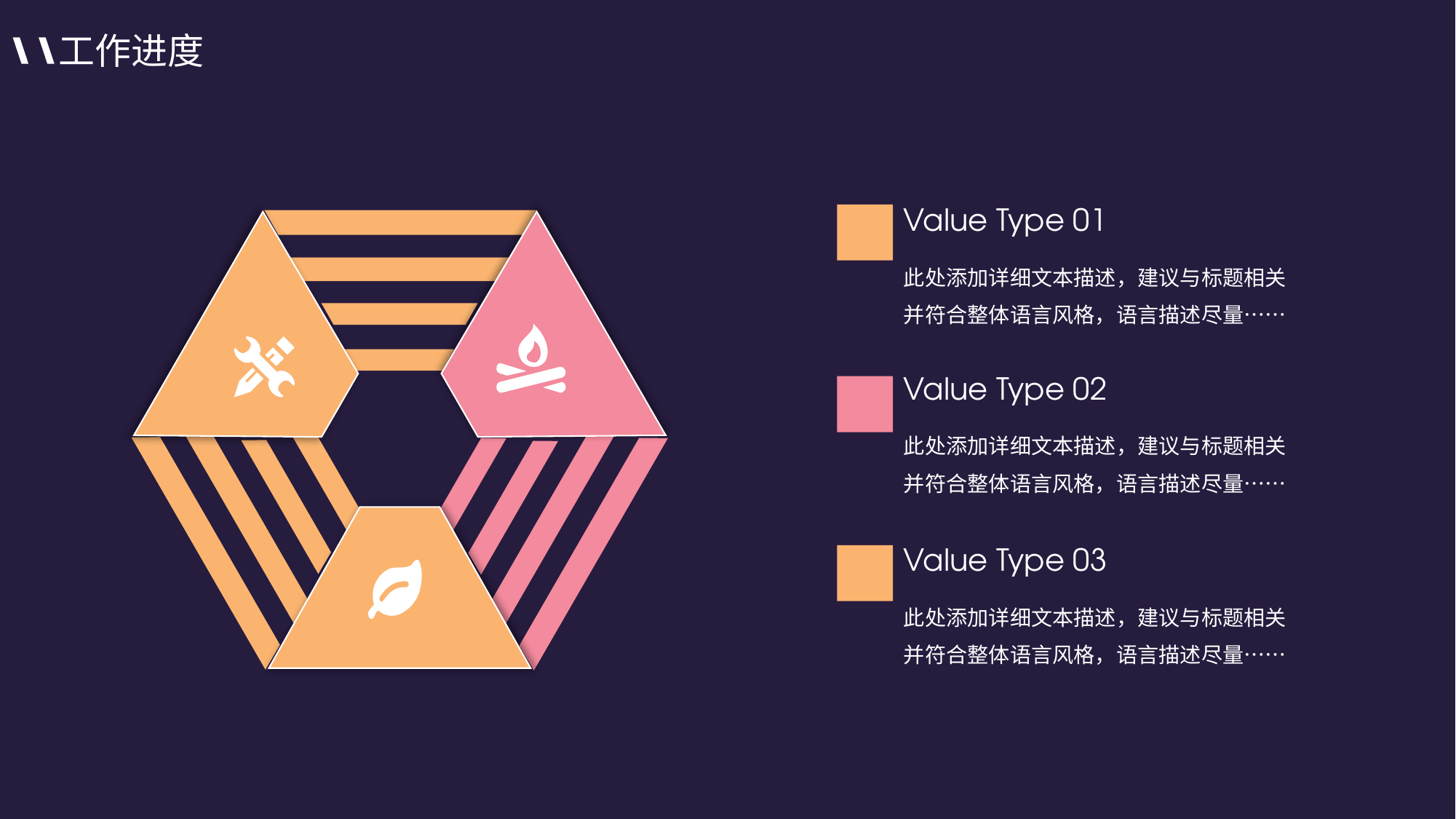

工作进度

Value Type 01
此处添加详细文本描述，建议与标题相关并符合整体语言风格，语言描述尽量……
Value Type 02
此处添加详细文本描述，建议与标题相关并符合整体语言风格，语言描述尽量……

Value Type 03
此处添加详细文本描述，建议与标题相关并符合整体语言风格，语言描述尽量……